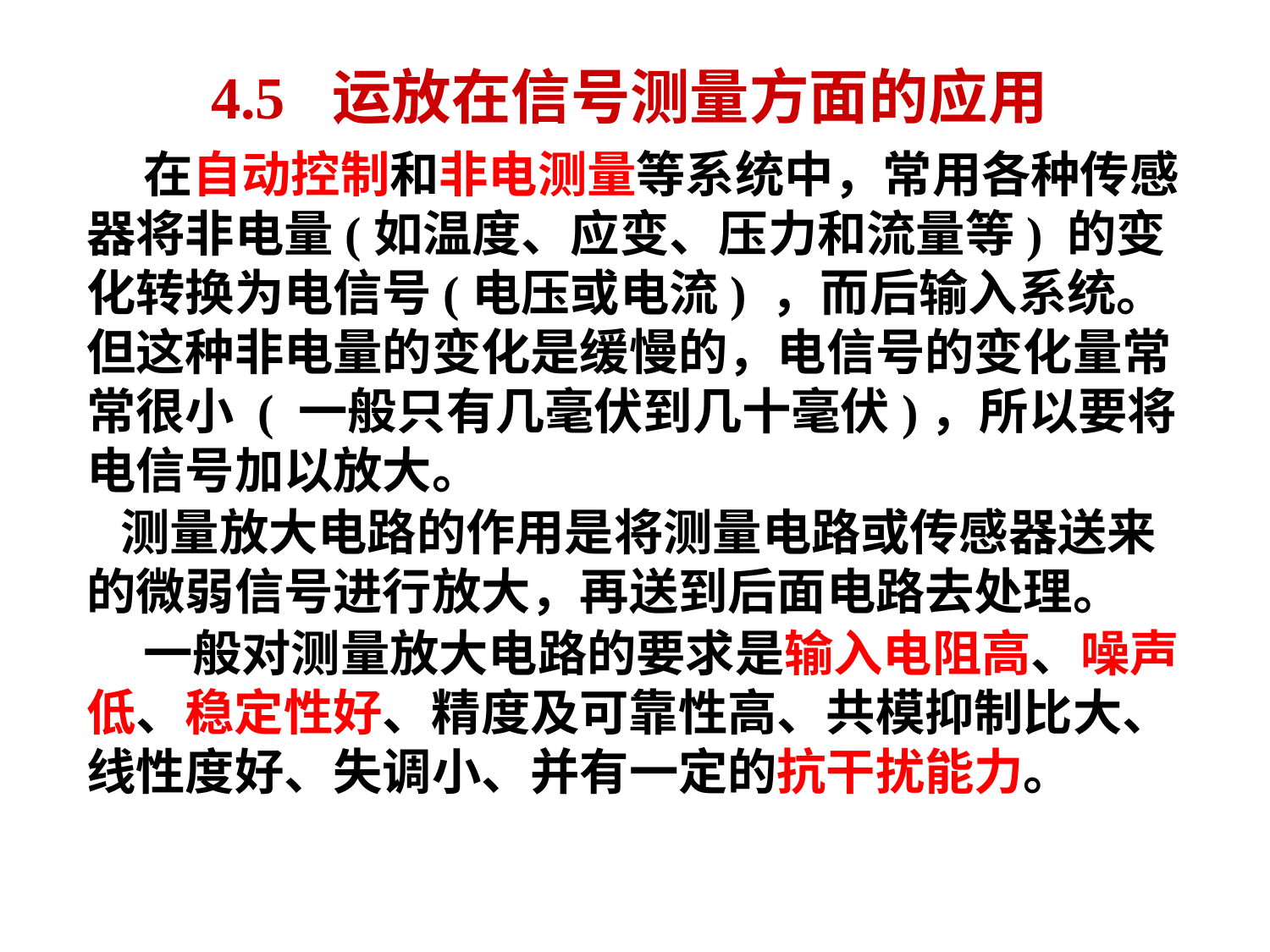

# 4.5  运放在信号测量方面的应用
    在自动控制和非电测量等系统中，常用各种传感器将非电量(如温度、应变、压力和流量等) 的变化转换为电信号(电压或电流) ，而后输入系统。但这种非电量的变化是缓慢的，电信号的变化量常常很小 ( 一般只有几毫伏到几十毫伏)，所以要将电信号加以放大。
  测量放大电路的作用是将测量电路或传感器送来的微弱信号进行放大，再送到后面电路去处理。
    一般对测量放大电路的要求是输入电阻高、噪声低、稳定性好、精度及可靠性高、共模抑制比大、线性度好、失调小、并有一定的抗干扰能力。